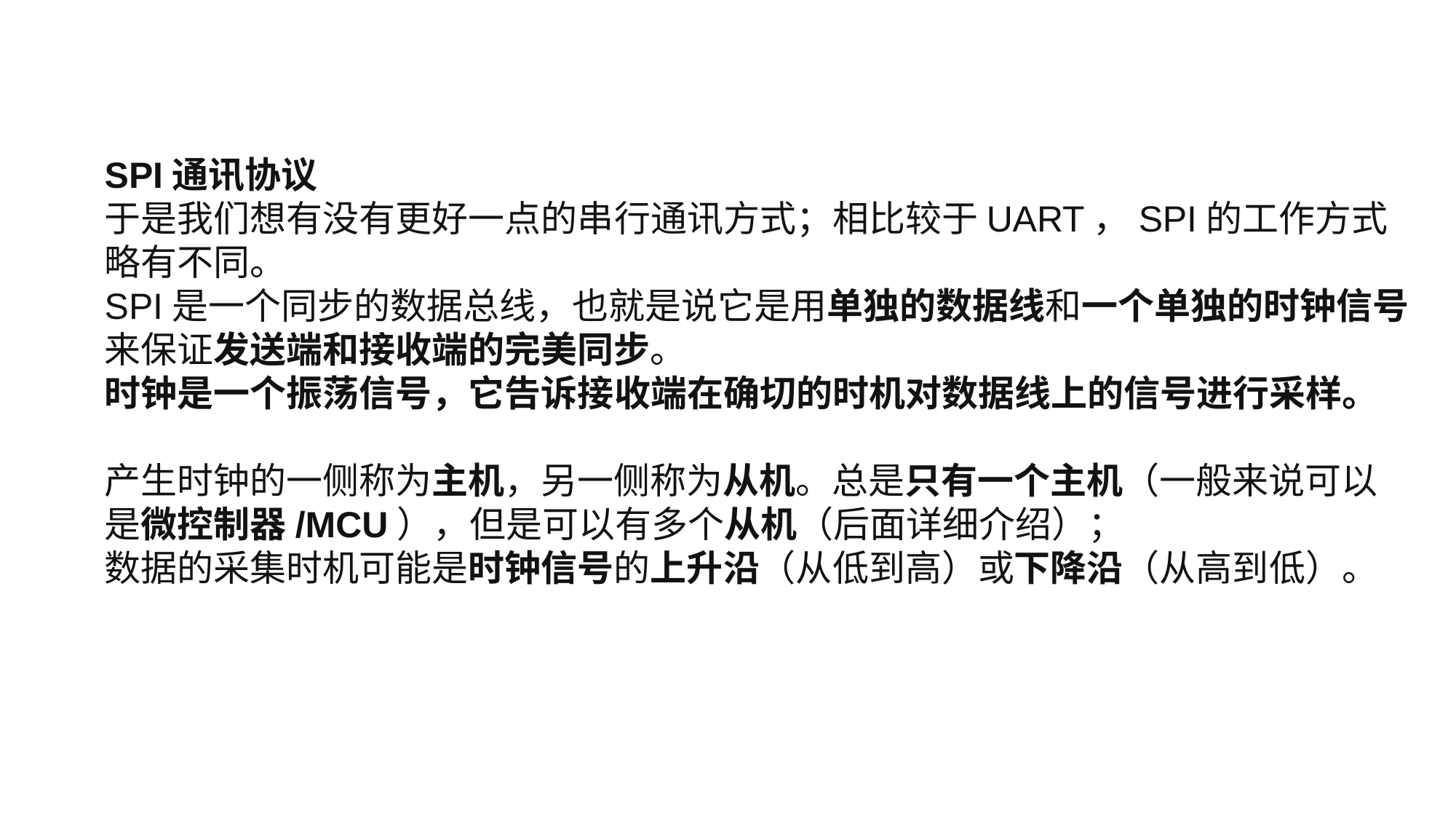

SPI通讯协议
于是我们想有没有更好一点的串行通讯方式；相比较于UART，SPI的工作方式略有不同。
SPI是一个同步的数据总线，也就是说它是用单独的数据线和一个单独的时钟信号来保证发送端和接收端的完美同步。
时钟是一个振荡信号，它告诉接收端在确切的时机对数据线上的信号进行采样。

产生时钟的一侧称为主机，另一侧称为从机。总是只有一个主机（一般来说可以是微控制器/MCU），但是可以有多个从机（后面详细介绍）；
数据的采集时机可能是时钟信号的上升沿（从低到高）或下降沿（从高到低）。